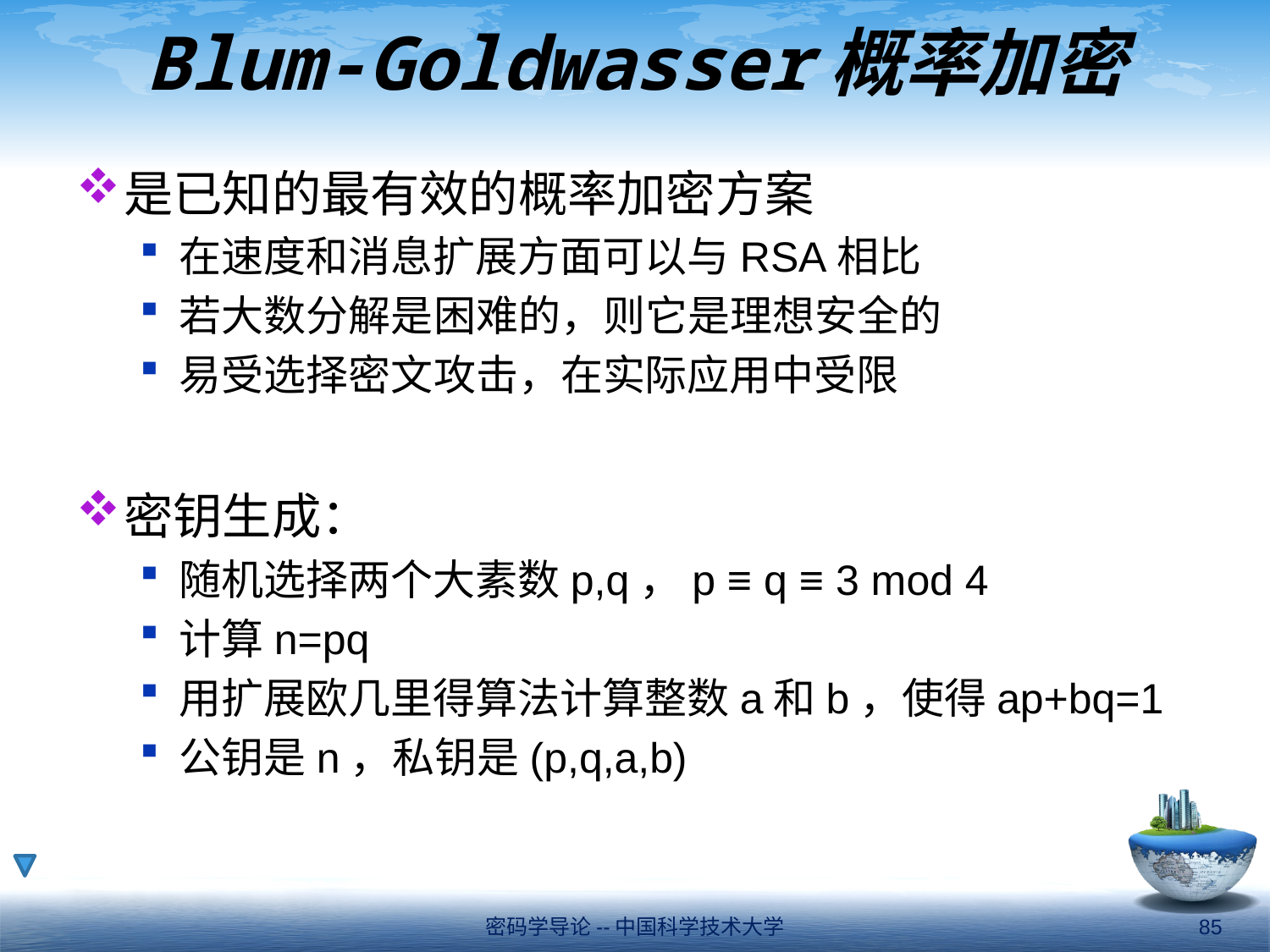

# Blum-Goldwasser概率加密
是已知的最有效的概率加密方案
在速度和消息扩展方面可以与RSA相比
若大数分解是困难的，则它是理想安全的
易受选择密文攻击，在实际应用中受限

密钥生成：
随机选择两个大素数p,q，p ≡ q ≡ 3 mod 4
计算n=pq
用扩展欧几里得算法计算整数a和b，使得ap+bq=1
公钥是n，私钥是(p,q,a,b)

密码学导论--中国科学技术大学
85